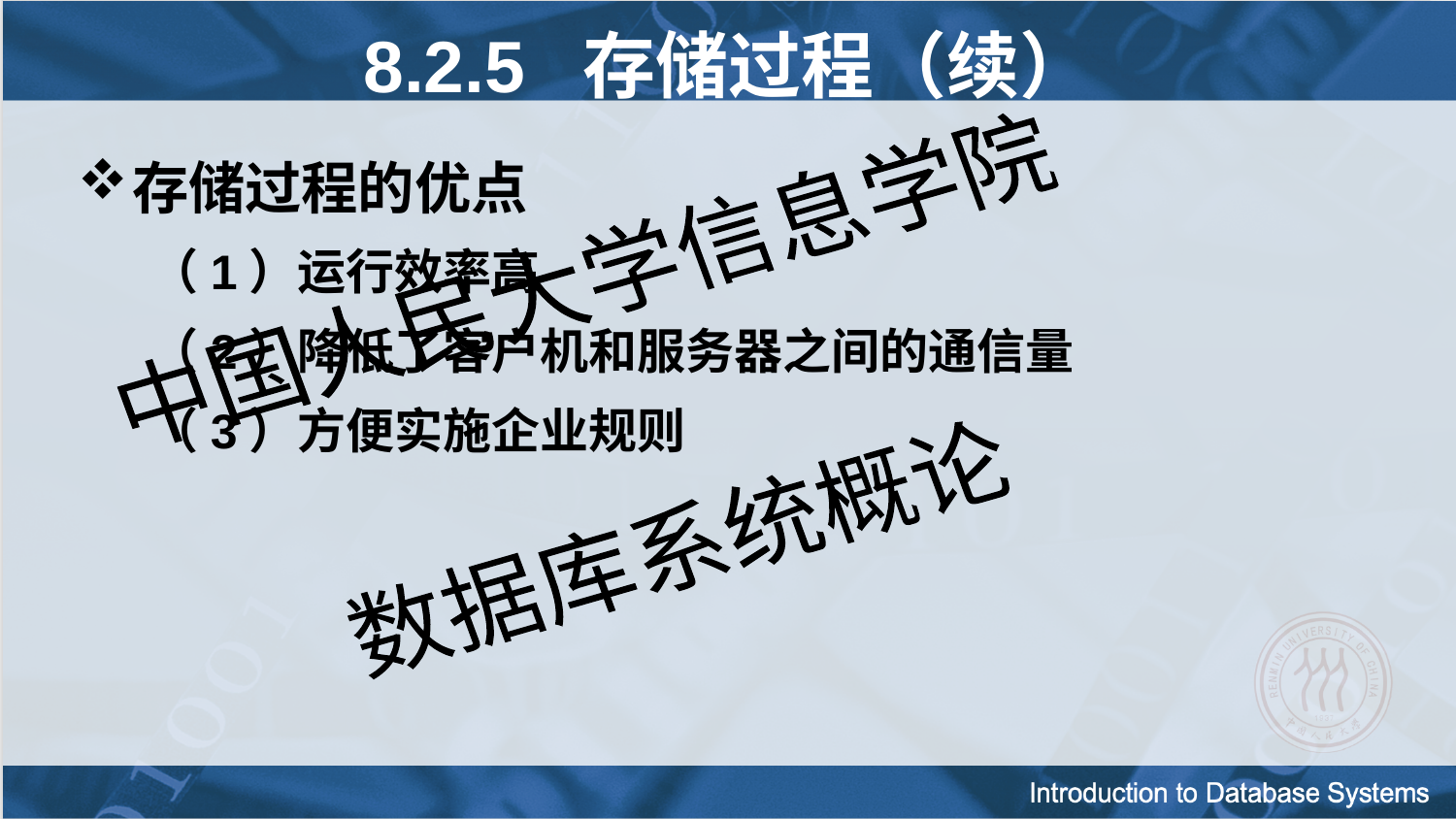

8.2.5  存储过程（续）
存储过程的优点
（1）运行效率高
（2）降低了客户机和服务器之间的通信量
（3）方便实施企业规则